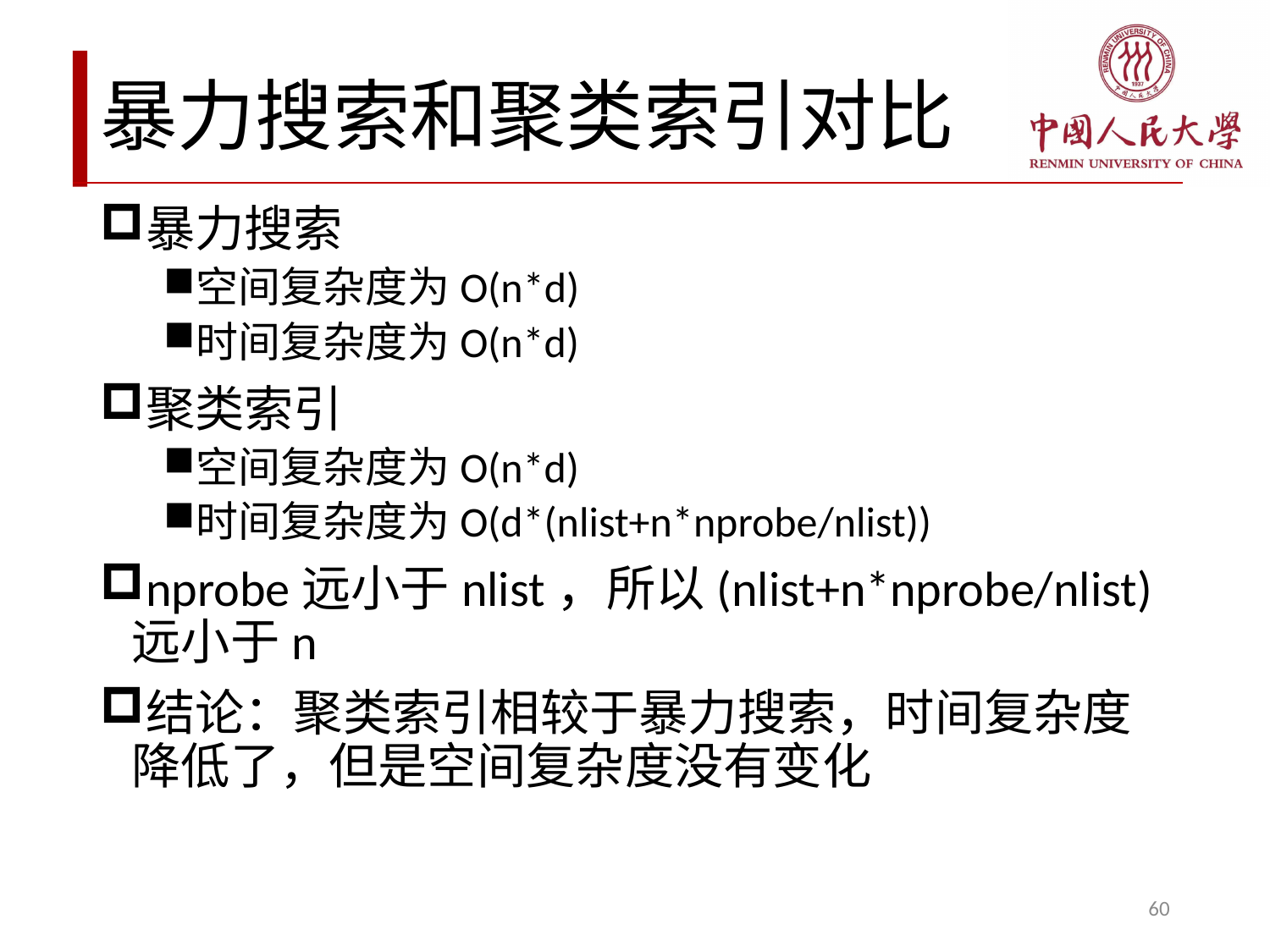

# 暴力搜索和聚类索引对比
暴力搜索
空间复杂度为O(n*d)
时间复杂度为O(n*d)
聚类索引
空间复杂度为O(n*d)
时间复杂度为O(d*(nlist+n*nprobe/nlist))
nprobe远小于nlist，所以(nlist+n*nprobe/nlist)远小于n
结论：聚类索引相较于暴力搜索，时间复杂度降低了，但是空间复杂度没有变化

60